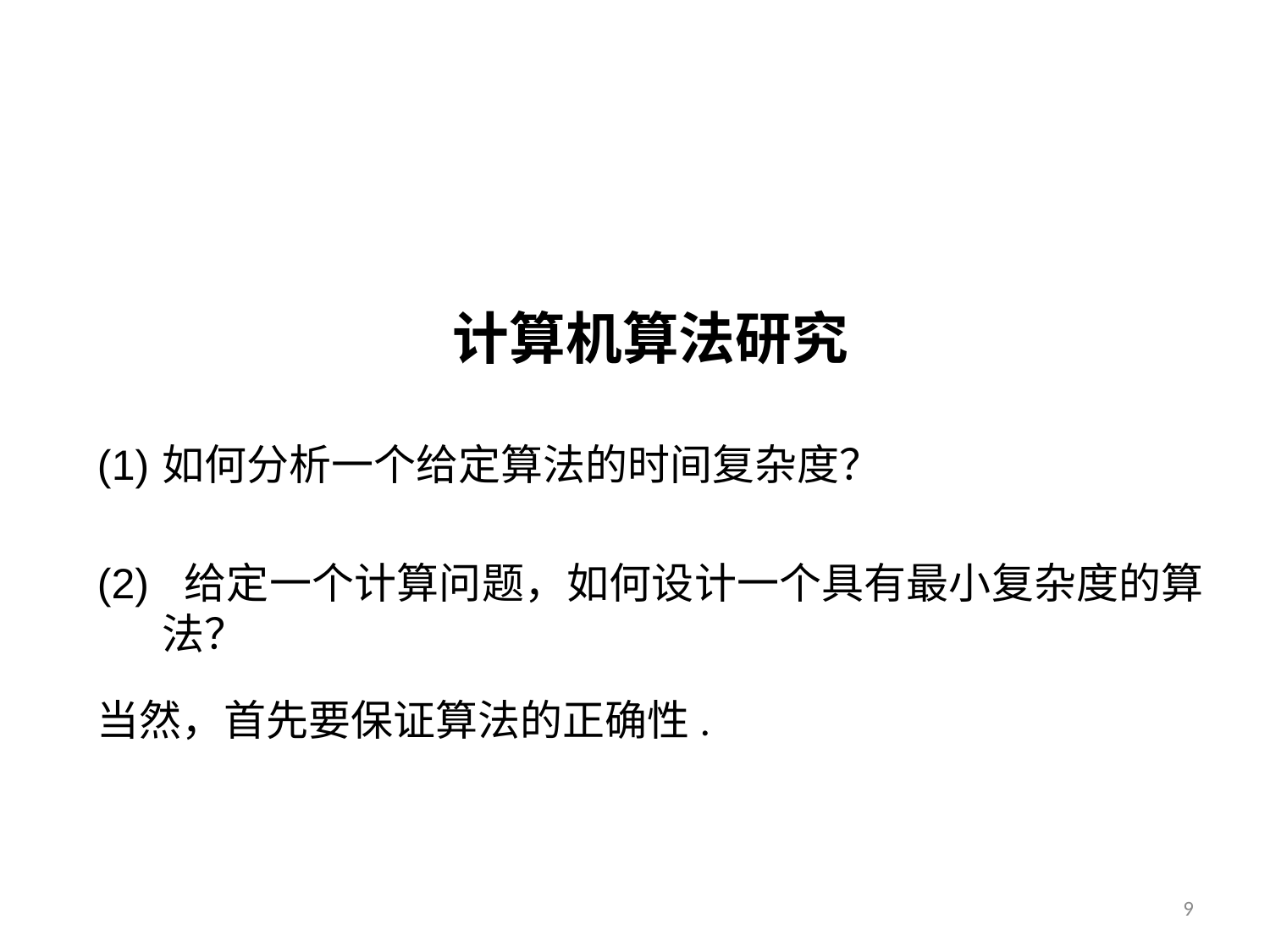

计算机算法研究

如何分析一个给定算法的时间复杂度？

(2)	 给定一个计算问题，如何设计一个具有最小复杂度的算法？
当然，首先要保证算法的正确性.
9